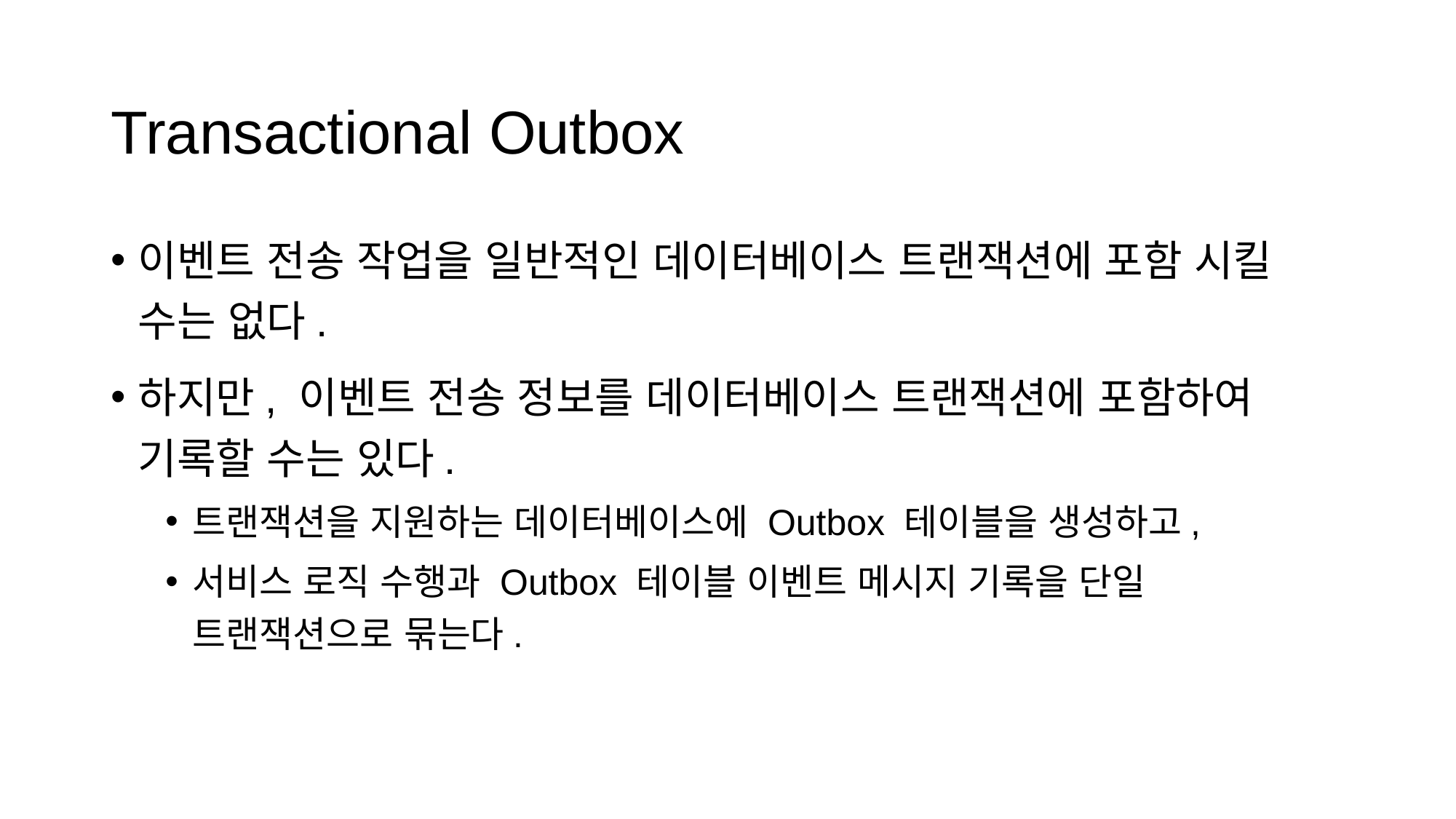

# Transactional Outbox
이벤트 전송 작업을 일반적인 데이터베이스 트랜잭션에 포함 시킬 수는 없다.
하지만, 이벤트 전송 정보를 데이터베이스 트랜잭션에 포함하여 기록할 수는 있다.
트랜잭션을 지원하는 데이터베이스에 Outbox 테이블을 생성하고,
서비스 로직 수행과 Outbox 테이블 이벤트 메시지 기록을 단일 트랜잭션으로 묶는다.